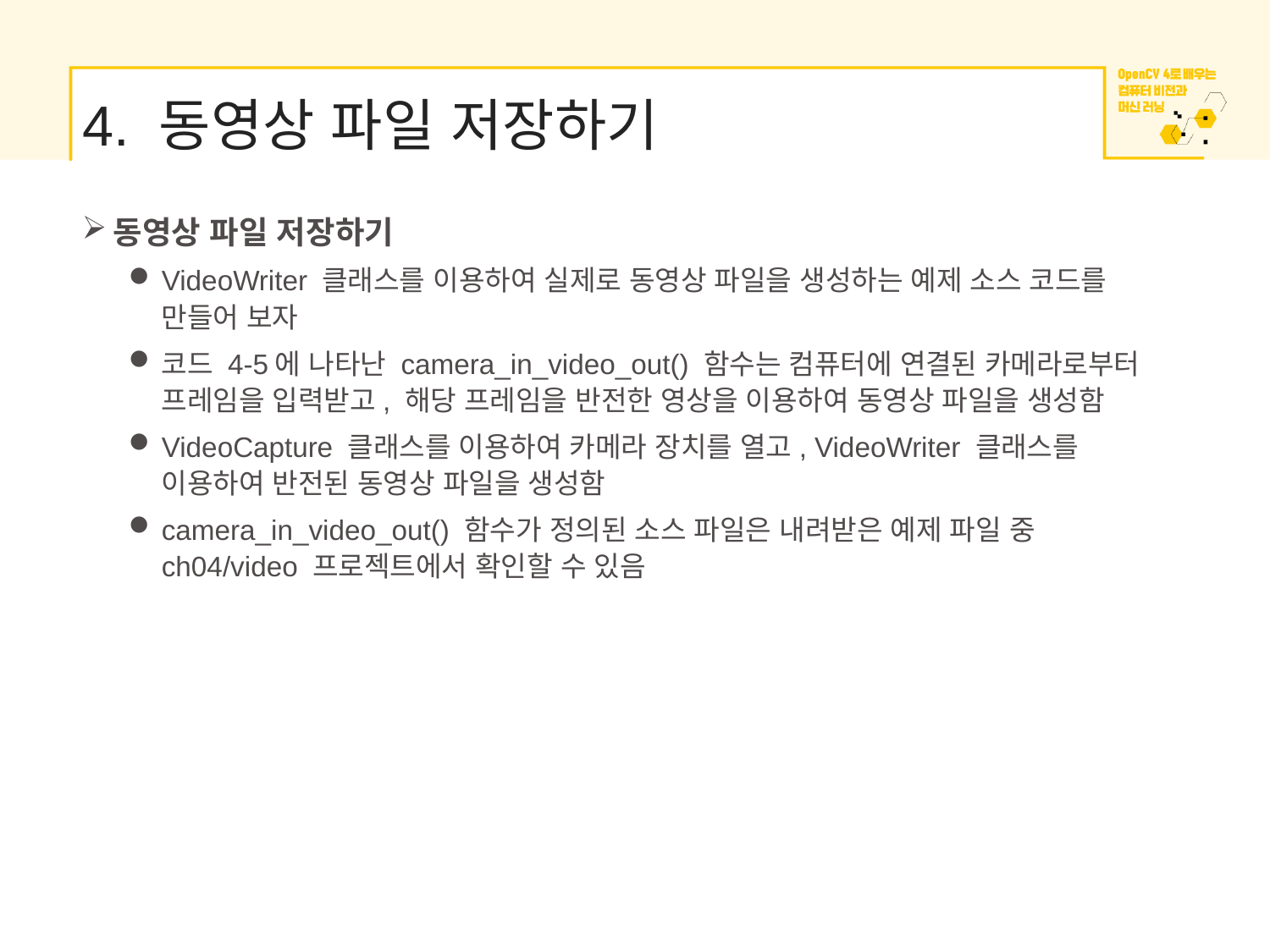

# 4. 동영상 파일 저장하기
동영상 파일 저장하기
VideoWriter 클래스를 이용하여 실제로 동영상 파일을 생성하는 예제 소스 코드를 만들어 보자
코드 4-5에 나타난 camera_in_video_out() 함수는 컴퓨터에 연결된 카메라로부터 프레임을 입력받고, 해당 프레임을 반전한 영상을 이용하여 동영상 파일을 생성함
VideoCapture 클래스를 이용하여 카메라 장치를 열고, VideoWriter 클래스를 이용하여 반전된 동영상 파일을 생성함
camera_in_video_out() 함수가 정의된 소스 파일은 내려받은 예제 파일 중 ch04/video 프로젝트에서 확인할 수 있음